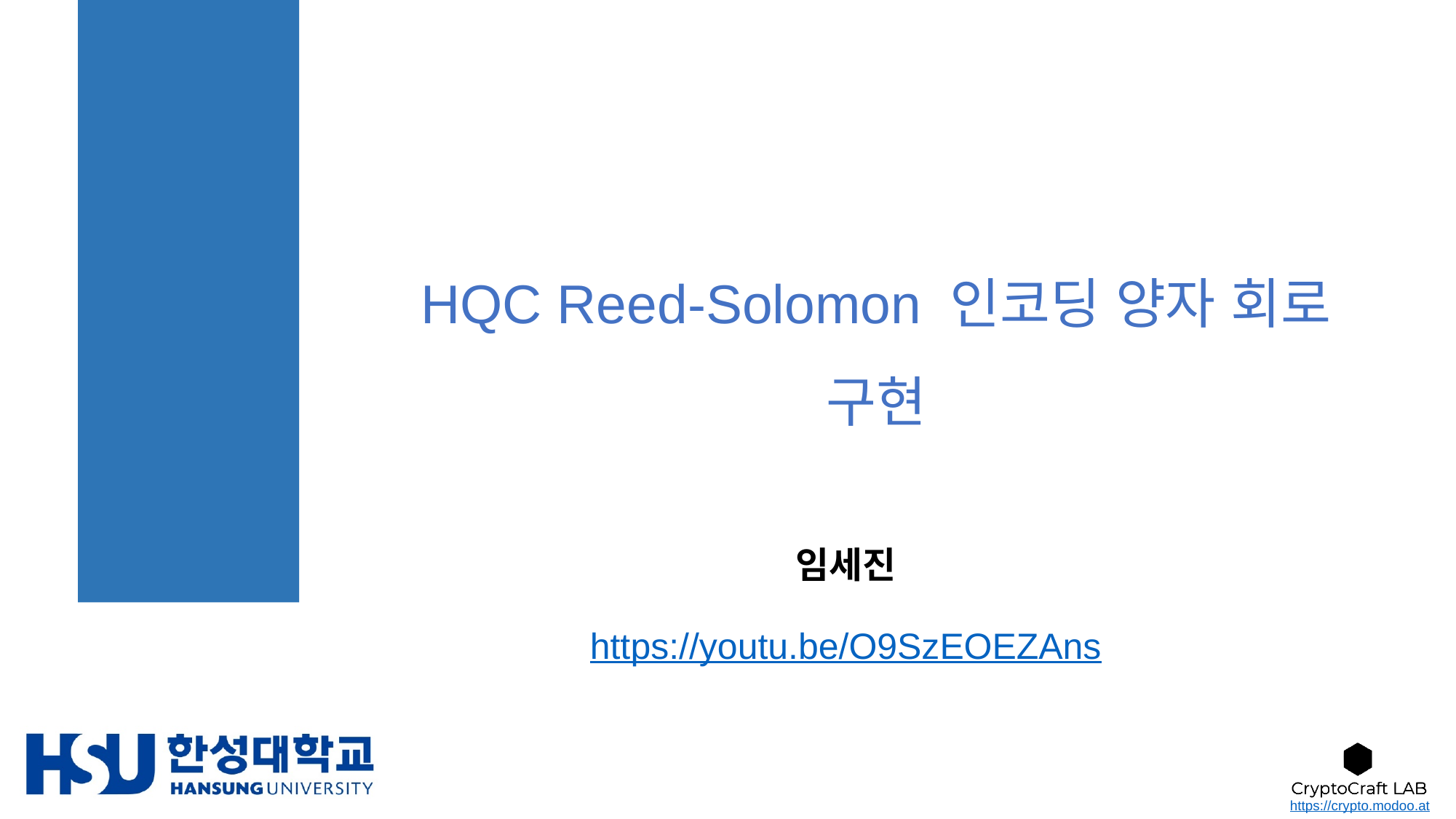

# HQC Reed-Solomon 인코딩 양자 회로 구현
임세진
https://youtu.be/O9SzEOEZAns